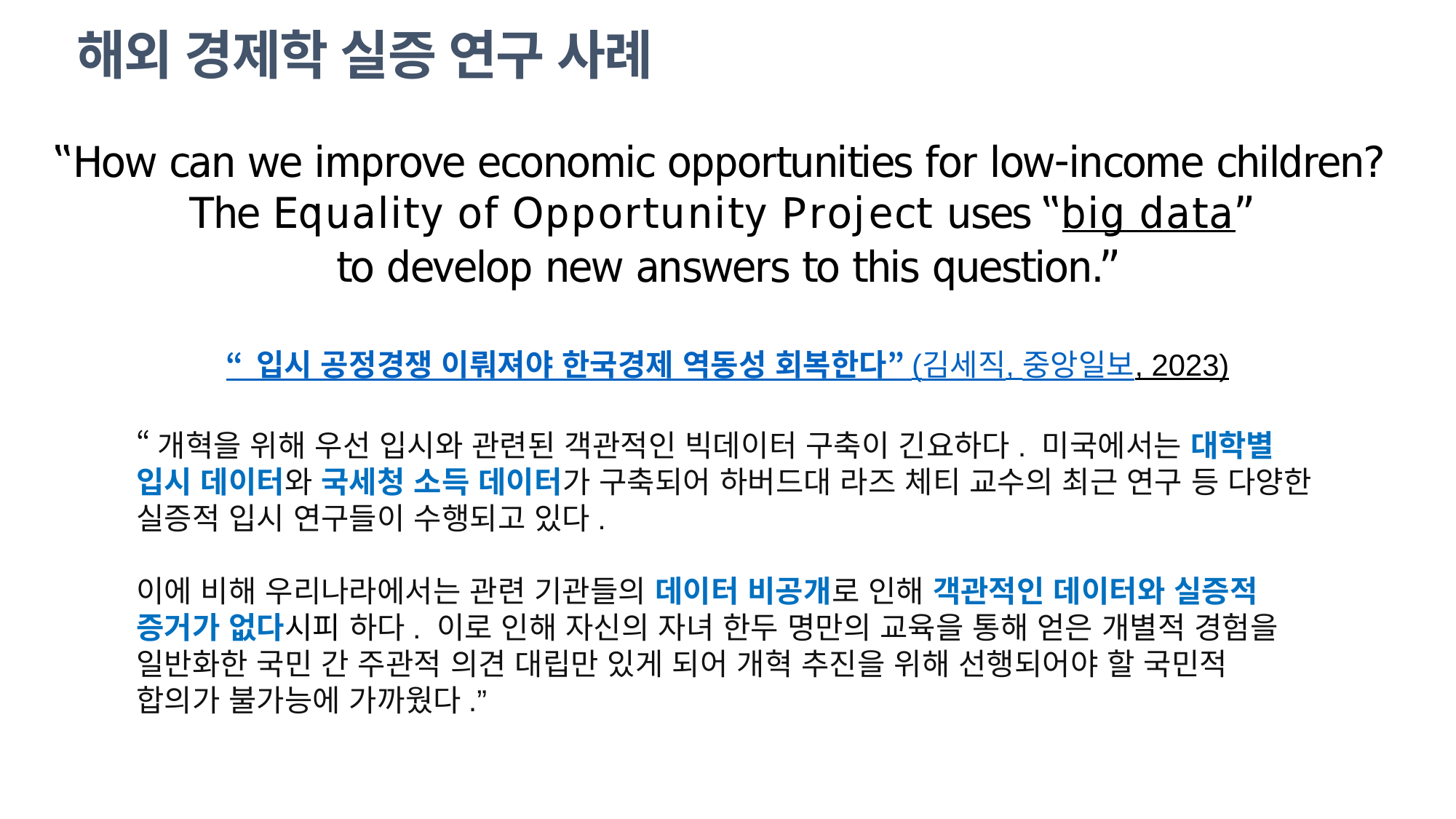

해외 경제학 실증 연구 사례
“How can we improve economic opportunities for low-income children?
The Equality of Opportunity Project uses “big data”
to develop new answers to this question.”
“입시 공정경쟁 이뤄져야 한국경제 역동성 회복한다” (김세직, 중앙일보, 2023)

“개혁을 위해 우선 입시와 관련된 객관적인 빅데이터 구축이 긴요하다. 미국에서는 대학별 입시 데이터와 국세청 소득 데이터가 구축되어 하버드대 라즈 체티 교수의 최근 연구 등 다양한 실증적 입시 연구들이 수행되고 있다.

이에 비해 우리나라에서는 관련 기관들의 데이터 비공개로 인해 객관적인 데이터와 실증적 증거가 없다시피 하다. 이로 인해 자신의 자녀 한두 명만의 교육을 통해 얻은 개별적 경험을 일반화한 국민 간 주관적 의견 대립만 있게 되어 개혁 추진을 위해 선행되어야 할 국민적 합의가 불가능에 가까웠다.”